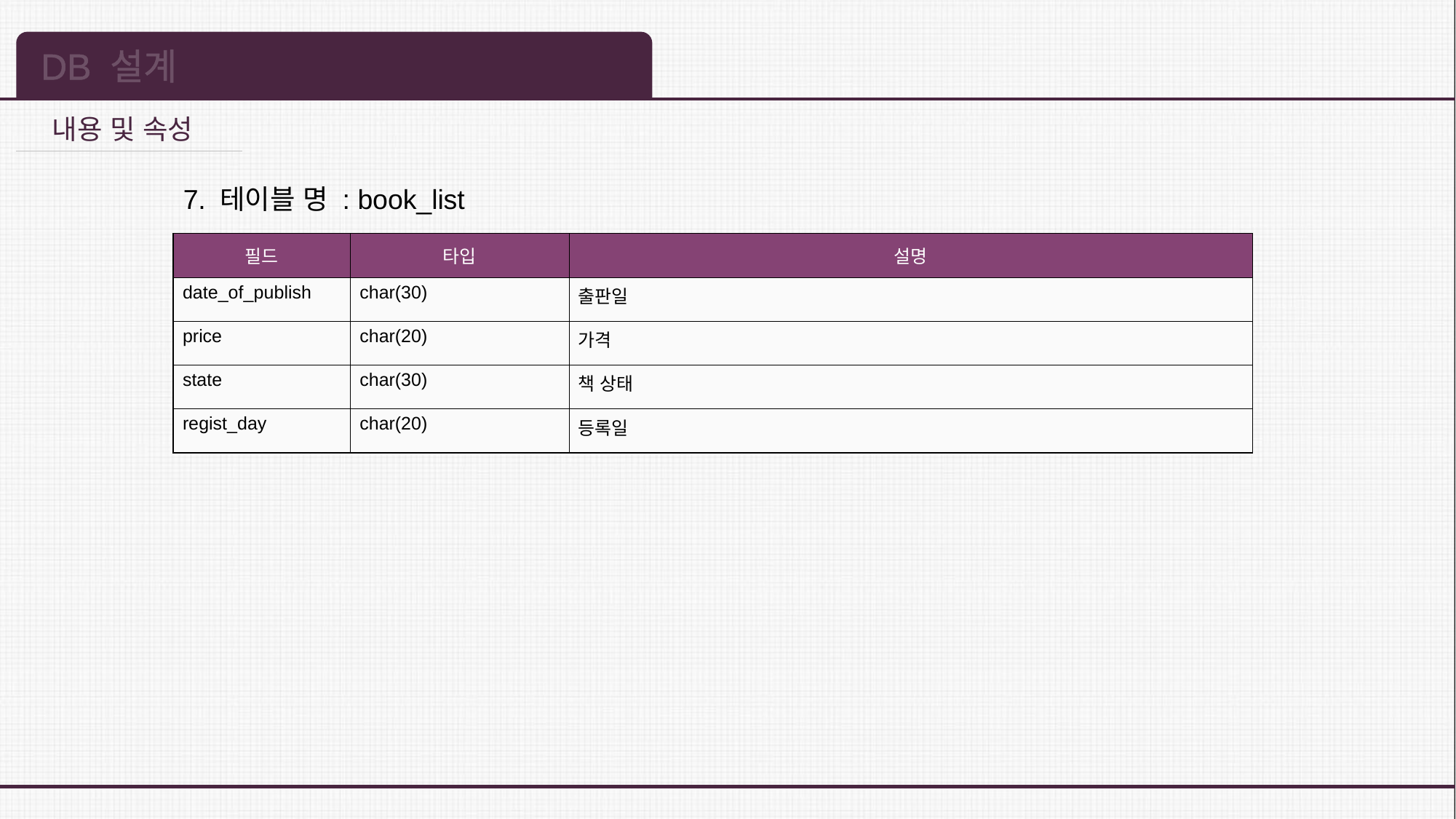

DB 설계
내용 및 속성
7. 테이블 명 : book_list
| 필드 | 타입 | 설명 |
| --- | --- | --- |
| date\_of\_publish | char(30) | 출판일 |
| price | char(20) | 가격 |
| state | char(30) | 책 상태 |
| regist\_day | char(20) | 등록일 |